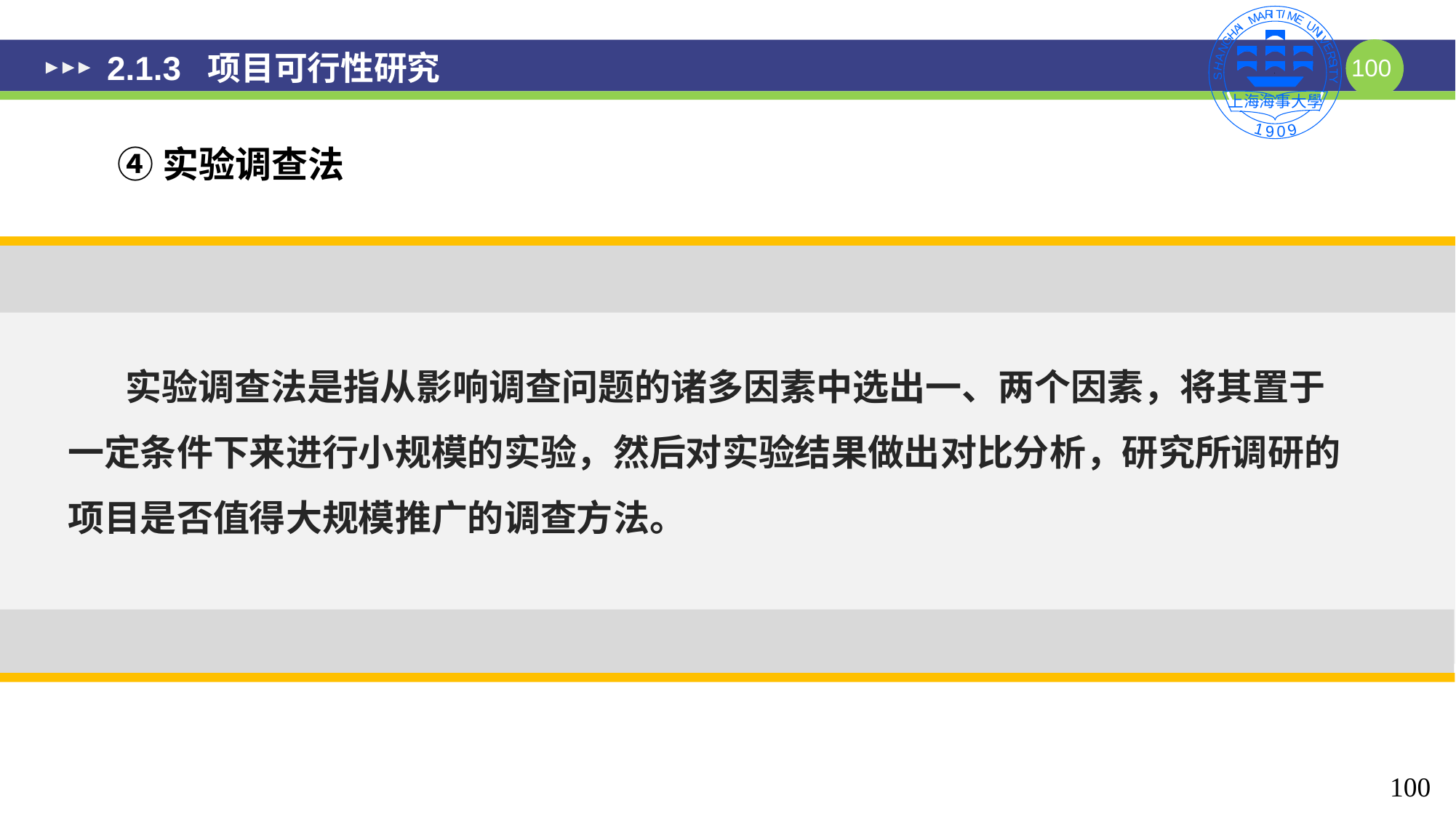

# 2.1.3  项目可行性研究
④实验调查法

      实验调查法是指从影响调查问题的诸多因素中选出一、两个因素，将其置于一定条件下来进行小规模的实验，然后对实验结果做出对比分析，研究所调研的项目是否值得大规模推广的调查方法。

100
100